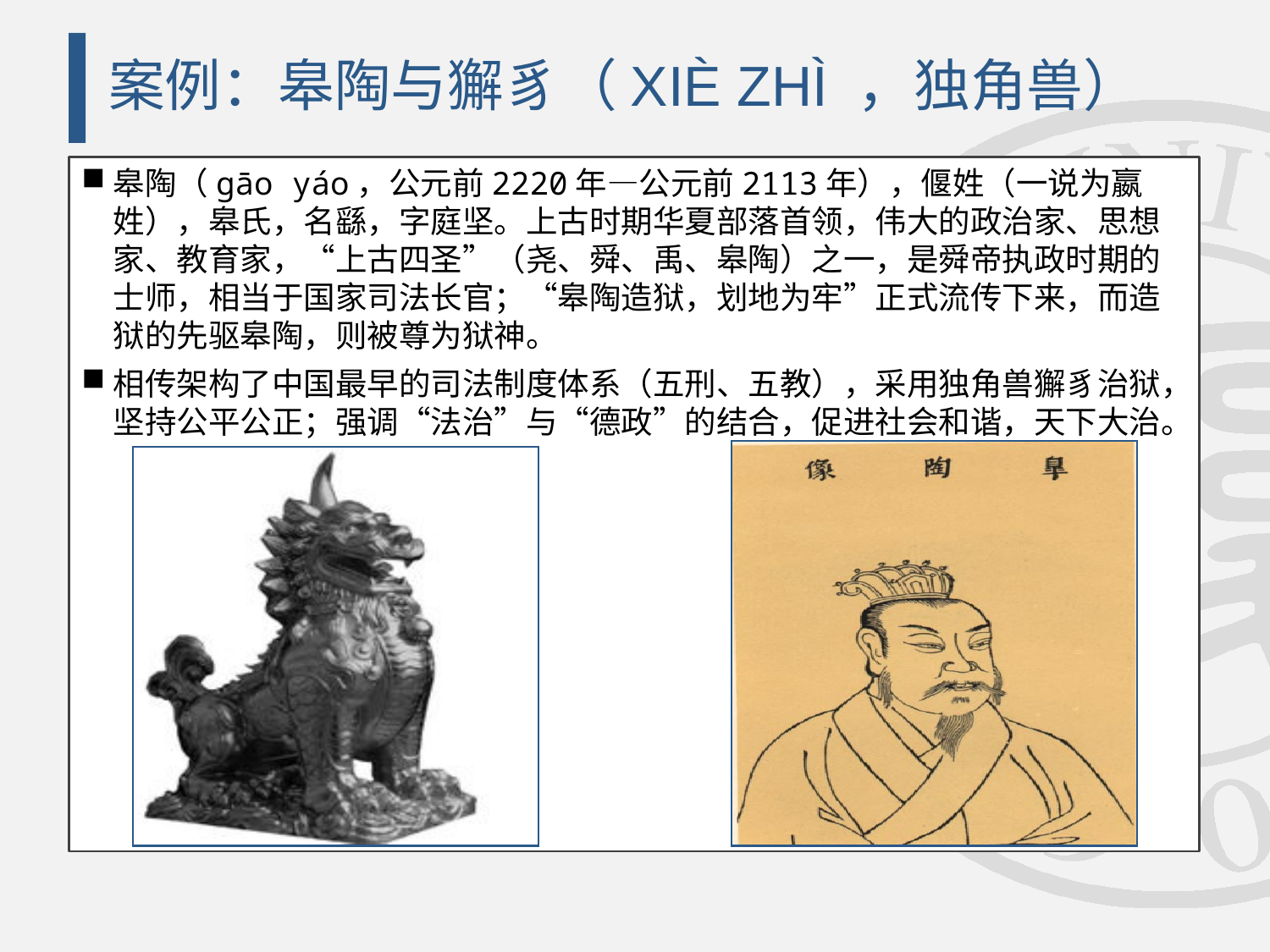

# 案例：皋陶与獬豸（XIÈ ZHÌ ，独角兽）
皋陶（gāo yáo，公元前2220年—公元前2113年），偃姓（一说为嬴姓），皋氏，名繇，字庭坚。上古时期华夏部落首领，伟大的政治家、思想家、教育家，“上古四圣”（尧、舜、禹、皋陶）之一，是舜帝执政时期的士师，相当于国家司法长官；“皋陶造狱，划地为牢”正式流传下来，而造狱的先驱皋陶，则被尊为狱神。
相传架构了中国最早的司法制度体系（五刑、五教），采用独角兽獬豸治狱，坚持公平公正；强调“法治”与“德政”的结合，促进社会和谐，天下大治。